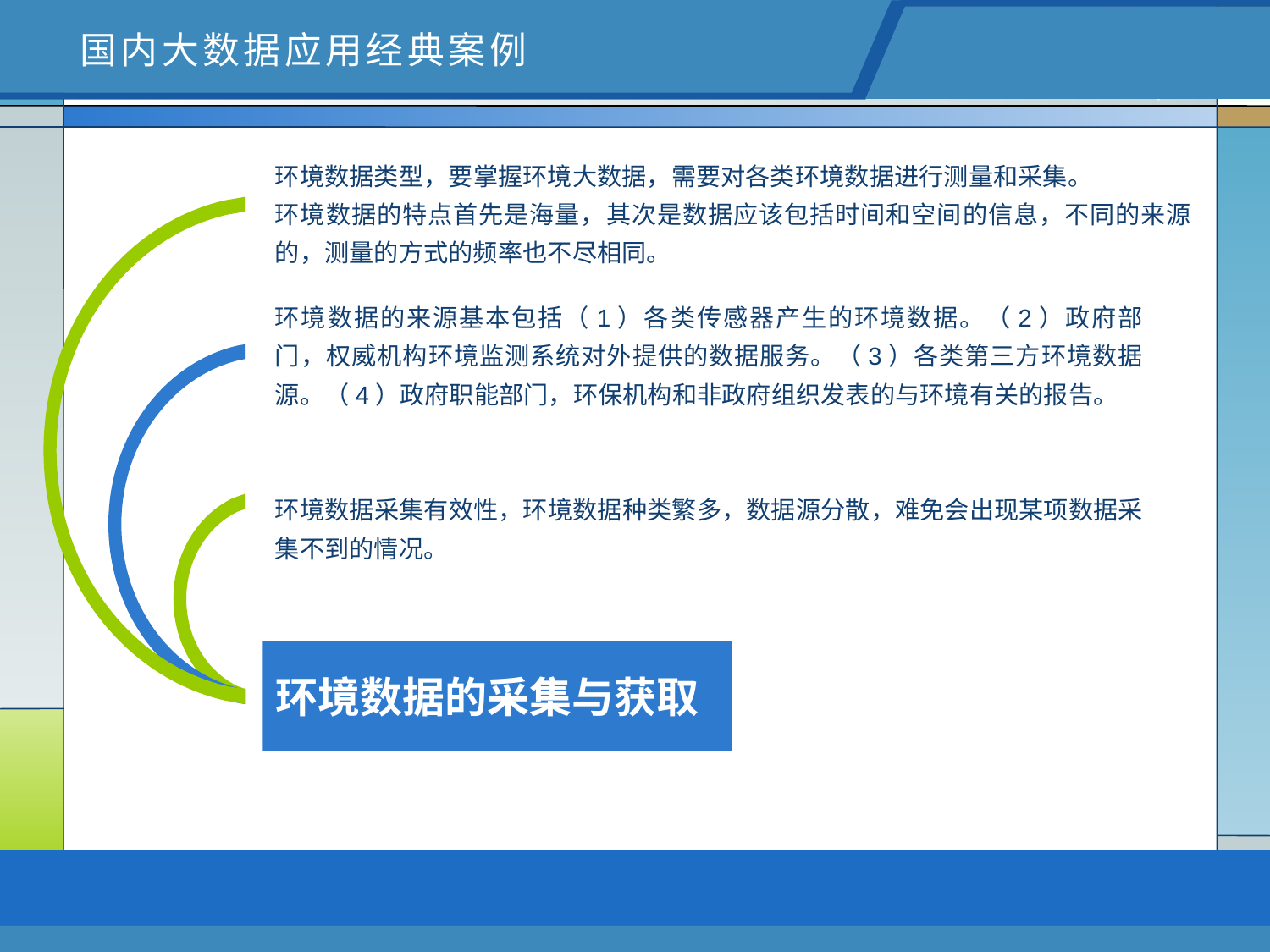

7.2  国内大数据应用经典案例

国内大数据应用经典案例

第七章  大数据的商业应用

环境数据类型，要掌握环境大数据，需要对各类环境数据进行测量和采集。
环境数据的特点首先是海量，其次是数据应该包括时间和空间的信息，不同的来源的，测量的方式的频率也不尽相同。
环境数据的来源基本包括（1）各类传感器产生的环境数据。（2）政府部门，权威机构环境监测系统对外提供的数据服务。（3）各类第三方环境数据源。（4）政府职能部门，环保机构和非政府组织发表的与环境有关的报告。

环境数据采集有效性，环境数据种类繁多，数据源分散，难免会出现某项数据采集不到的情况。

环境数据的采集与获取